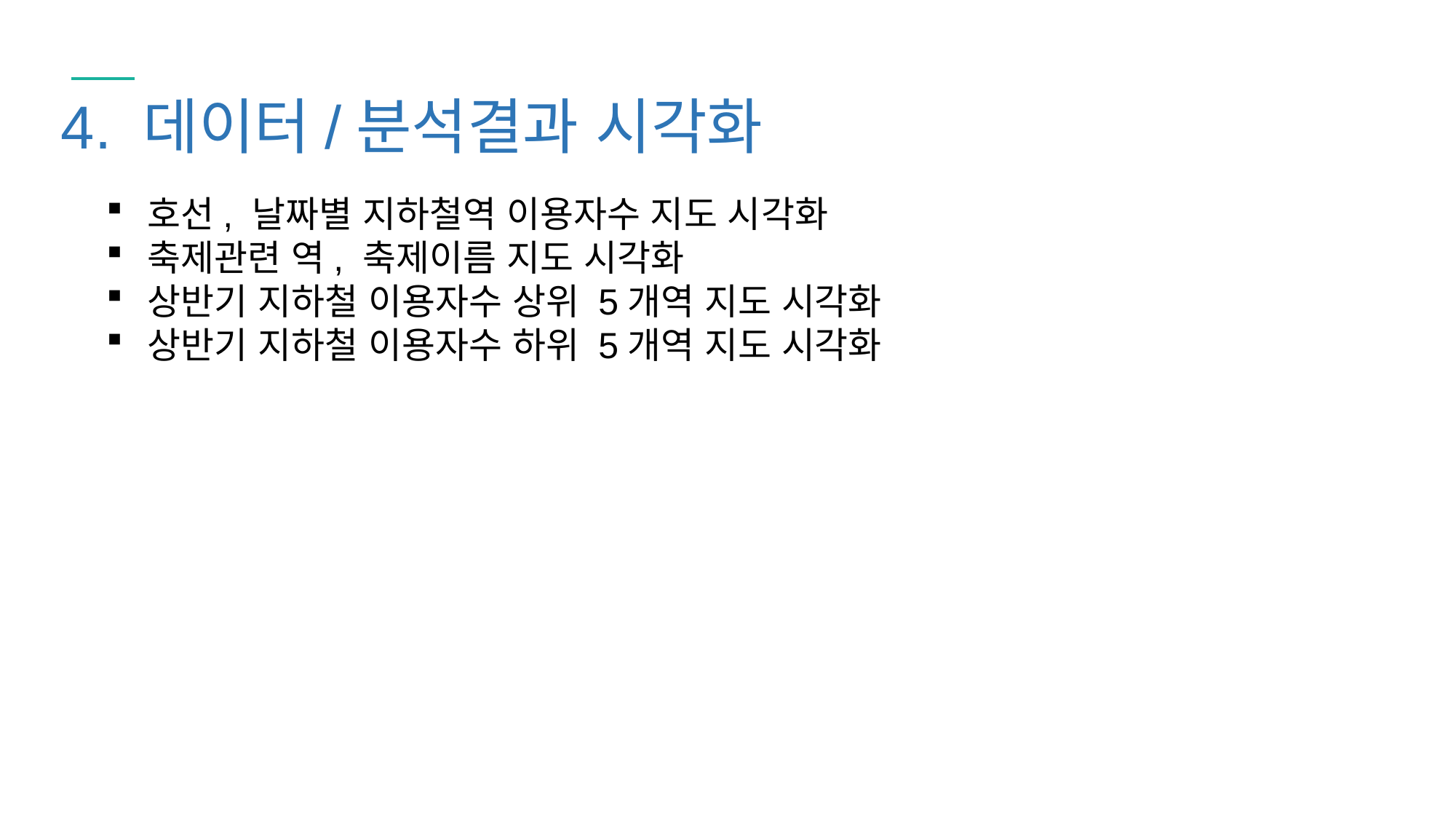

4. 데이터/분석결과 시각화
호선, 날짜별 지하철역 이용자수 지도 시각화
축제관련 역, 축제이름 지도 시각화
상반기 지하철 이용자수 상위 5개역 지도 시각화
상반기 지하철 이용자수 하위 5개역 지도 시각화